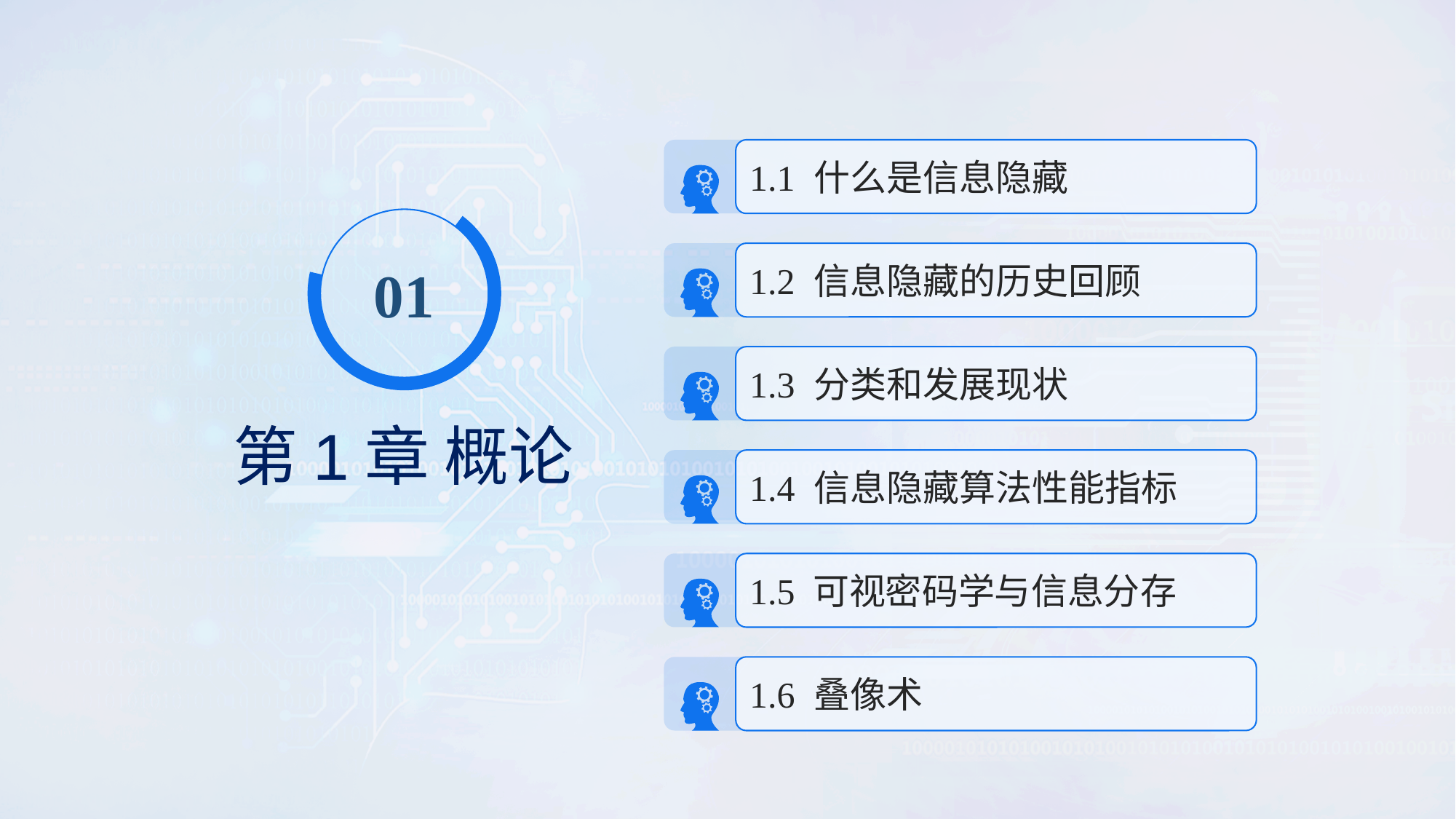

1.1 什么是信息隐藏

01

1.2 信息隐藏的历史回顾

1.3 分类和发展现状

第1章 概论

1.4 信息隐藏算法性能指标

1.5 可视密码学与信息分存

1.6 叠像术